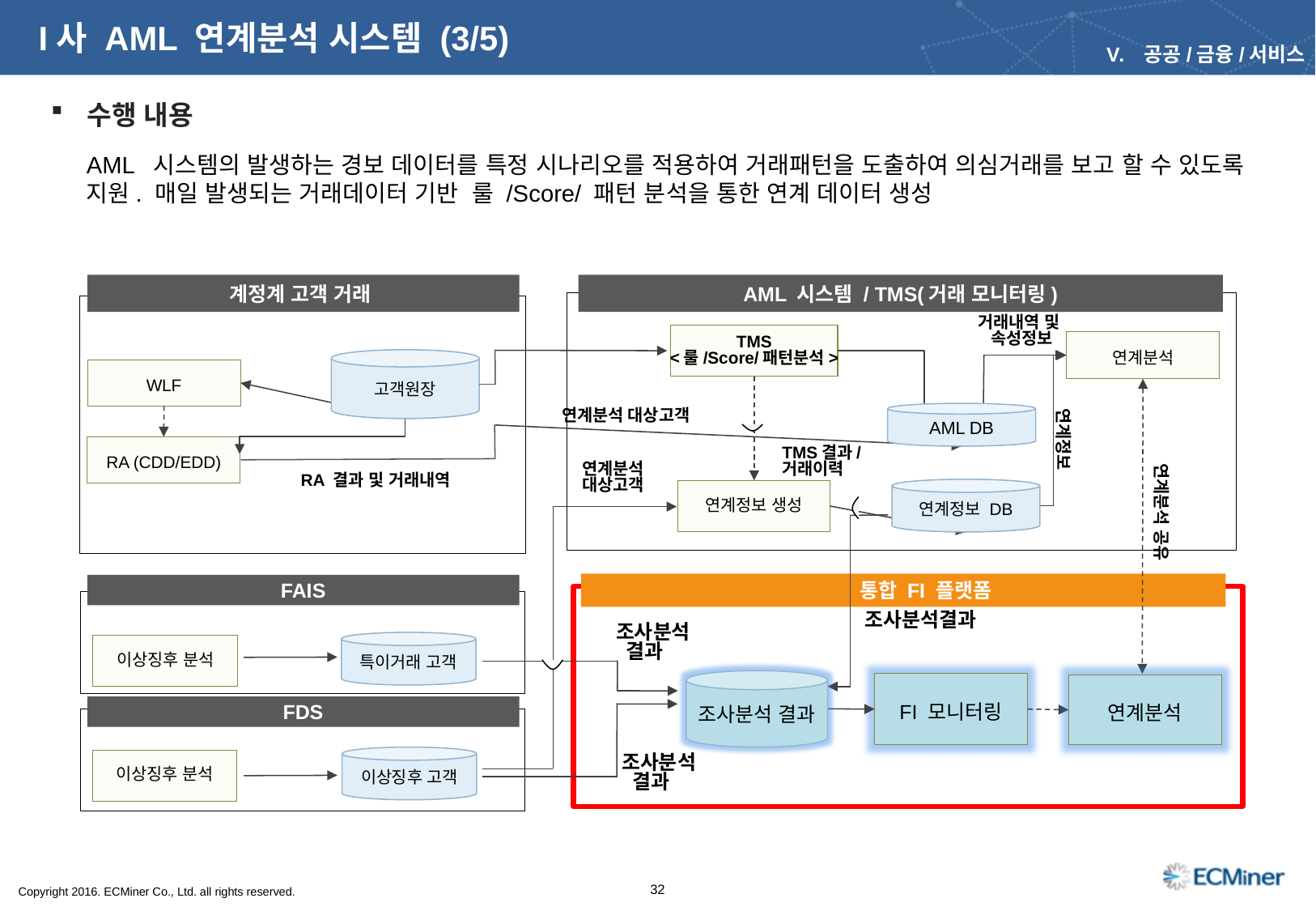

I사 AML 연계분석 시스템 (3/5)
공공/금융/서비스
 수행 내용
AML  시스템의 발생하는 경보 데이터를 특정 시나리오를 적용하여 거래패턴을 도출하여 의심거래를 보고 할 수 있도록 지원. 매일 발생되는 거래데이터 기반  룰 /Score/ 패턴 분석을 통한 연계 데이터 생성
계정계 고객 거래
AML 시스템 / TMS(거래 모니터링)

거래내역 및
속성정보
TMS
<룰/Score/패턴분석>
연계분석
AML DB
WLF
연계분석 대상고객

연계정보
RA (CDD/EDD)
TMS결과/
거래이력
연계분석
대상고객
RA 결과 및 거래내역
연계정보 생성
연계분석 공유

       통합 FI 플랫폼
FAIS
FDS

조사분석결과
조사분석
 결과
이상징후 분석

FI 모니터링

조사분석
 결과
이상징후 분석
고객원장
AML DB
연계정보 DB
특이거래 고객
조사분석 결과
연계분석
이상징후 고객